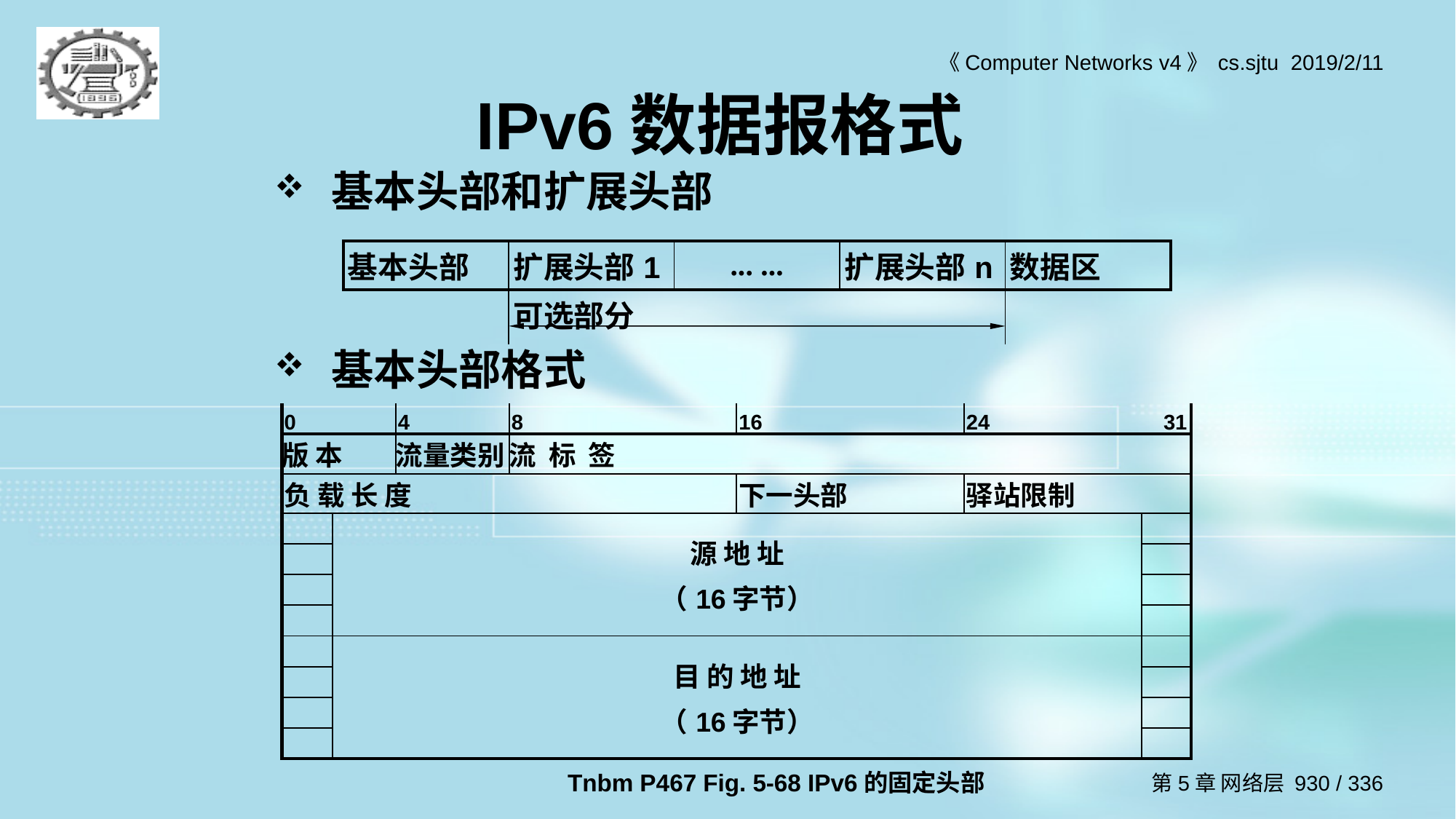

# IPv6数据报格式
基本头部和扩展头部

基本头部格式
| 基本头部 | 扩展头部1 | ... ... | 扩展头部n | 数据区 |
| --- | --- | --- | --- | --- |
|  | 可选部分 |  |  |  |

| 0 |  | 4 | 8 | 16 | 24 31 |  |
| --- | --- | --- | --- | --- | --- | --- |
| 版 本 |  | 流量类别 | 流 标 签 |  |  |  |
| 负 载 长 度 |  |  |  | 下一头部 | 驿站限制 |  |
|  | 源 地 址 （16字节） |  |  |  |  |  |
|  |  |  |  |  |  |  |
|  |  |  |  |  |  |  |
|  |  |  |  |  |  |  |
|  | 目 的 地 址 （16字节） |  |  |  |  |  |
|  |  |  |  |  |  |  |
|  |  |  |  |  |  |  |
|  |  |  |  |  |  |  |

Tnbm P467 Fig. 5-68 IPv6的固定头部